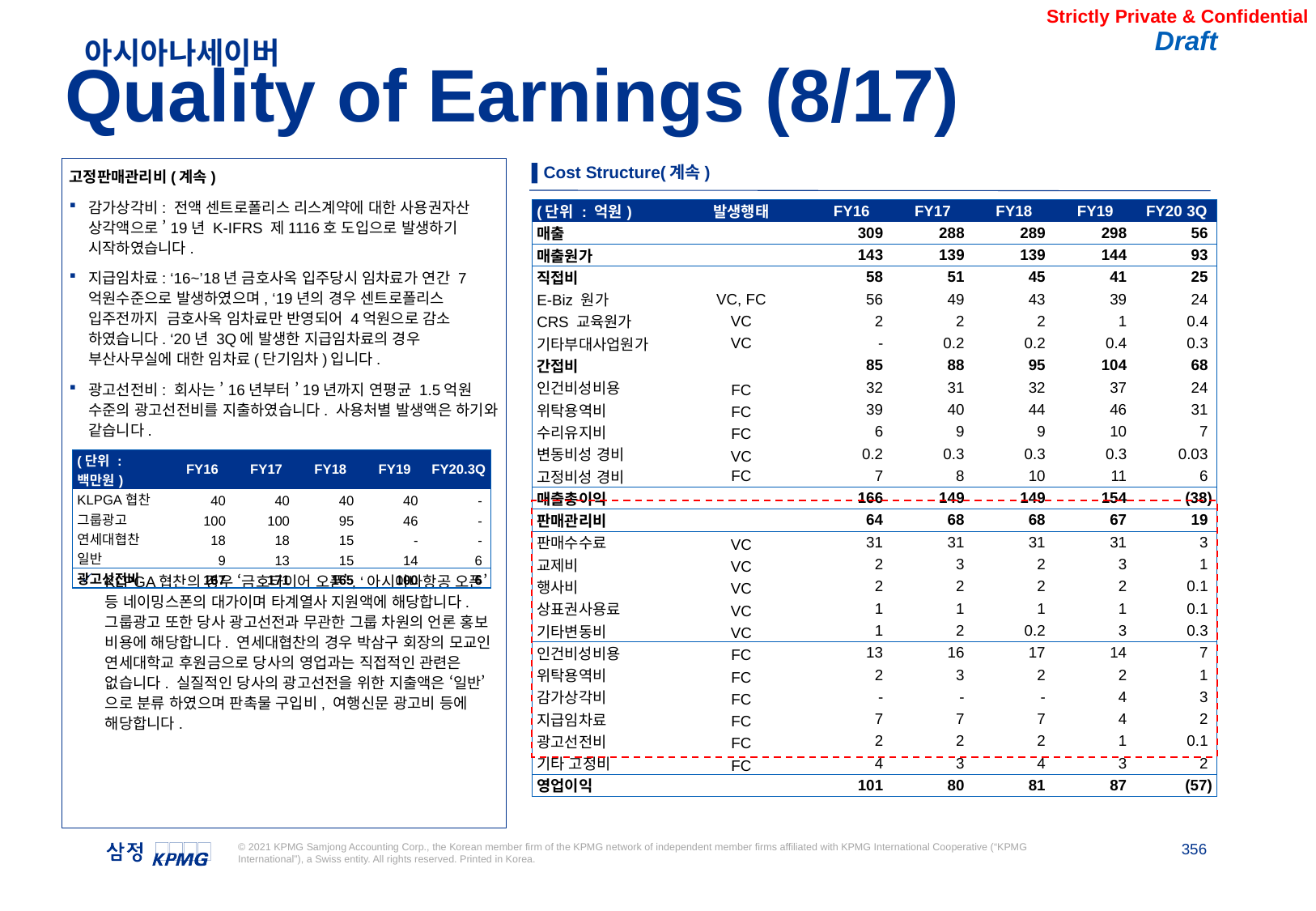

아시아나세이버
Quality of Earnings (8/17)
▌Cost Structure(계속)

고정판매관리비(계속)
감가상각비: 전액 센트로폴리스 리스계약에 대한 사용권자산 상각액으로 ’19년 K-IFRS 제1116호 도입으로 발생하기 시작하였습니다.
지급임차료: ‘16~’18년 금호사옥 입주당시 임차료가 연간 7억원수준으로 발생하였으며, ‘19년의 경우 센트로폴리스 입주전까지  금호사옥 임차료만 반영되어 4억원으로 감소 하였습니다. ‘20년 3Q에 발생한 지급임차료의 경우 부산사무실에 대한 임차료(단기임차)입니다.
광고선전비: 회사는 ’16년부터 ’19년까지 연평균 1.5억원 수준의 광고선전비를 지출하였습니다. 사용처별 발생액은 하기와 같습니다.

KLPGA협찬의 경우 ‘금호타이어 오픈’, ‘아시아나항공 오픈’등 네이밍스폰의 대가이며 타계열사 지원액에 해당합니다. 그룹광고 또한 당사 광고선전과 무관한 그룹 차원의 언론 홍보 비용에 해당합니다. 연세대협찬의 경우 박삼구 회장의 모교인 연세대학교 후원금으로 당사의 영업과는 직접적인 관련은 없습니다. 실질적인 당사의 광고선전을 위한 지출액은 ‘일반’으로 분류 하였으며 판촉물 구입비, 여행신문 광고비 등에 해당합니다.

| (단위 : 억원) | 발생행태 | FY16 | FY17 | FY18 | FY19 | FY20 3Q |
| --- | --- | --- | --- | --- | --- | --- |
| 매출 |  | 309 | 288 | 289 | 298 | 56 |
| 매출원가 |  | 143 | 139 | 139 | 144 | 93 |
| 직접비 |  | 58 | 51 | 45 | 41 | 25 |
| E-Biz 원가 | VC, FC | 56 | 49 | 43 | 39 | 24 |
| CRS 교육원가 | VC | 2 | 2 | 2 | 1 | 0.4 |
| 기타부대사업원가 | VC | - | 0.2 | 0.2 | 0.4 | 0.3 |
| 간접비 |  | 85 | 88 | 95 | 104 | 68 |
| 인건비성비용 | FC | 32 | 31 | 32 | 37 | 24 |
| 위탁용역비 | FC | 39 | 40 | 44 | 46 | 31 |
| 수리유지비 | FC | 6 | 9 | 9 | 10 | 7 |
| 변동비성 경비 | VC | 0.2 | 0.3 | 0.3 | 0.3 | 0.03 |
| 고정비성 경비 | FC | 7 | 8 | 10 | 11 | 6 |
| 매출총이익 |  | 166 | 149 | 149 | 154 | (38) |
| 판매관리비 |  | 64 | 68 | 68 | 67 | 19 |
| 판매수수료 | VC | 31 | 31 | 31 | 31 | 3 |
| 교제비 | VC | 2 | 3 | 2 | 3 | 1 |
| 행사비 | VC | 2 | 2 | 2 | 2 | 0.1 |
| 상표권사용료 | VC | 1 | 1 | 1 | 1 | 0.1 |
| 기타변동비 | VC | 1 | 2 | 0.2 | 3 | 0.3 |
| 인건비성비용 | FC | 13 | 16 | 17 | 14 | 7 |
| 위탁용역비 | FC | 2 | 3 | 2 | 2 | 1 |
| 감가상각비 | FC | - | - | - | 4 | 3 |
| 지급임차료 | FC | 7 | 7 | 7 | 4 | 2 |
| 광고선전비 | FC | 2 | 2 | 2 | 1 | 0.1 |
| 기타 고정비 | FC | 4 | 3 | 4 | 3 | 2 |
| 영업이익 |  | 101 | 80 | 81 | 87 | (57) |
| (단위 : 백만원) | FY16 | FY17 | FY18 | FY19 | FY20.3Q |
| --- | --- | --- | --- | --- | --- |
| KLPGA협찬 | 40 | 40 | 40 | 40 | - |
| 그룹광고 | 100 | 100 | 95 | 46 | - |
| 연세대협찬 | 18 | 18 | 15 | - | - |
| 일반 | 9 | 13 | 15 | 14 | 6 |
| 광고선전비 | 167 | 171 | 165 | 100 | 6 |